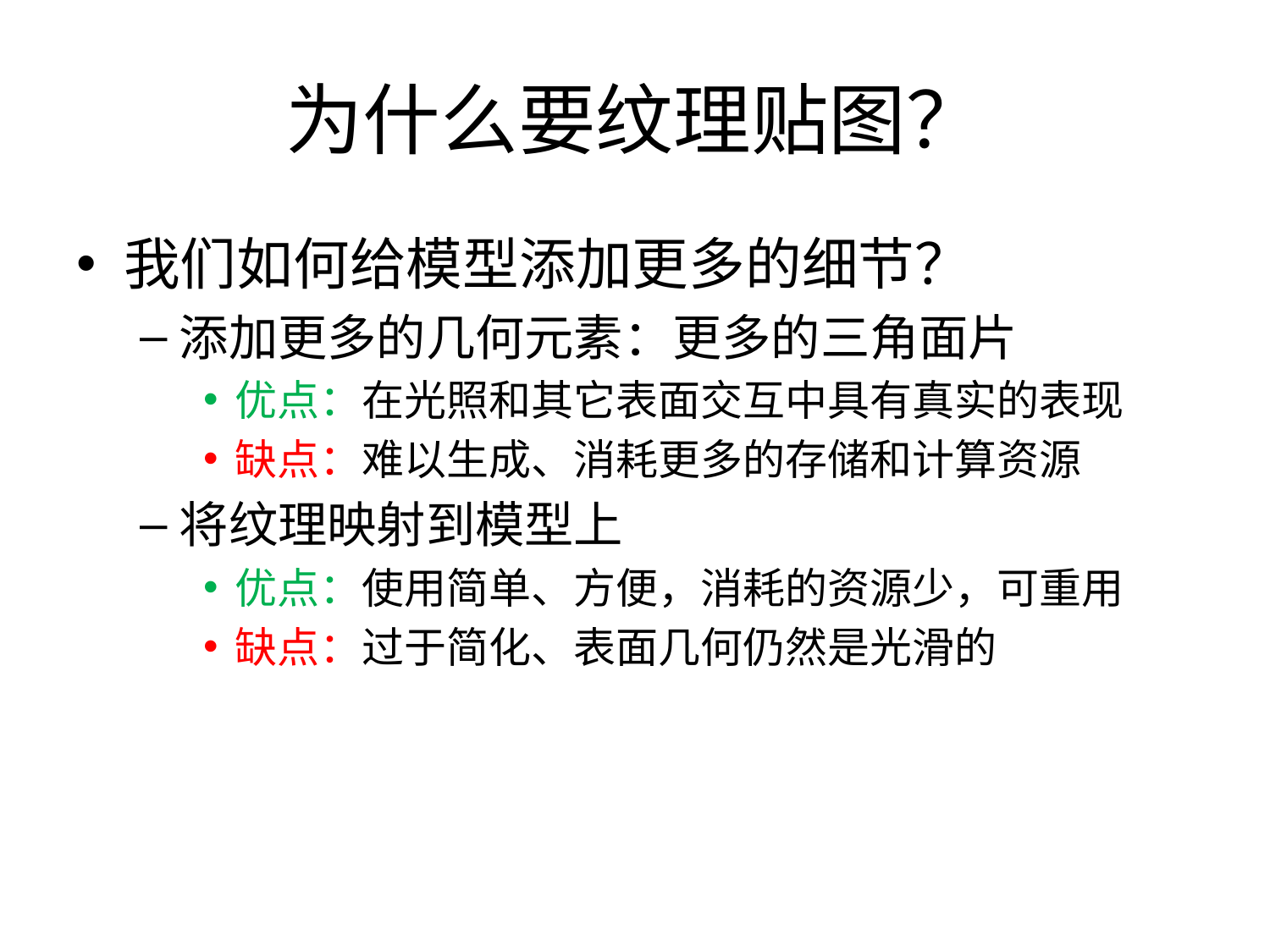

# 为什么要纹理贴图？
我们如何给模型添加更多的细节？
添加更多的几何元素：更多的三角面片
优点：在光照和其它表面交互中具有真实的表现
缺点：难以生成、消耗更多的存储和计算资源
将纹理映射到模型上
优点：使用简单、方便，消耗的资源少，可重用
缺点：过于简化、表面几何仍然是光滑的